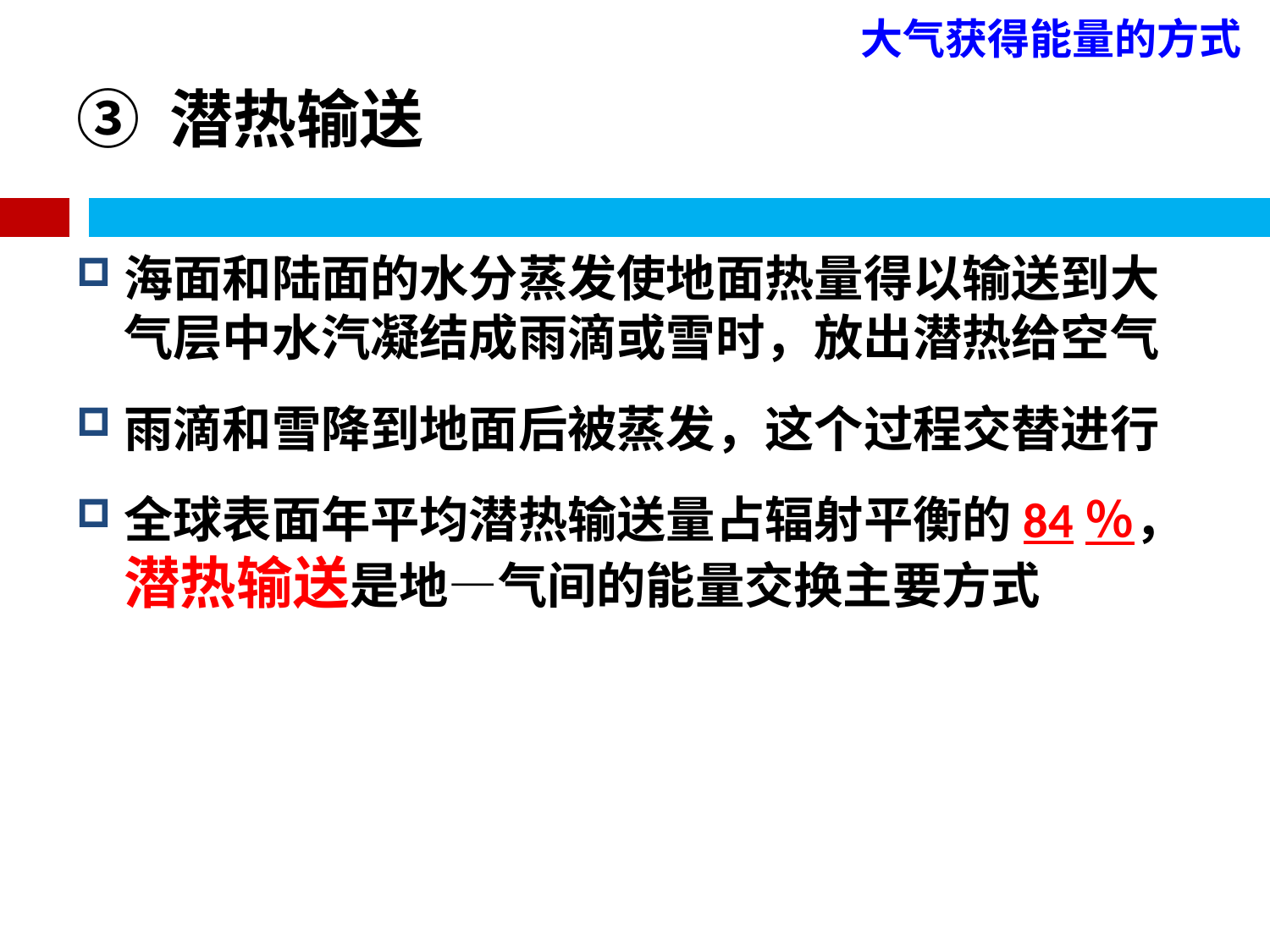

大气获得能量的方式
# ③ 潜热输送
海面和陆面的水分蒸发使地面热量得以输送到大气层中水汽凝结成雨滴或雪时，放出潜热给空气
雨滴和雪降到地面后被蒸发，这个过程交替进行
全球表面年平均潜热输送量占辐射平衡的84％，潜热输送是地—气间的能量交换主要方式